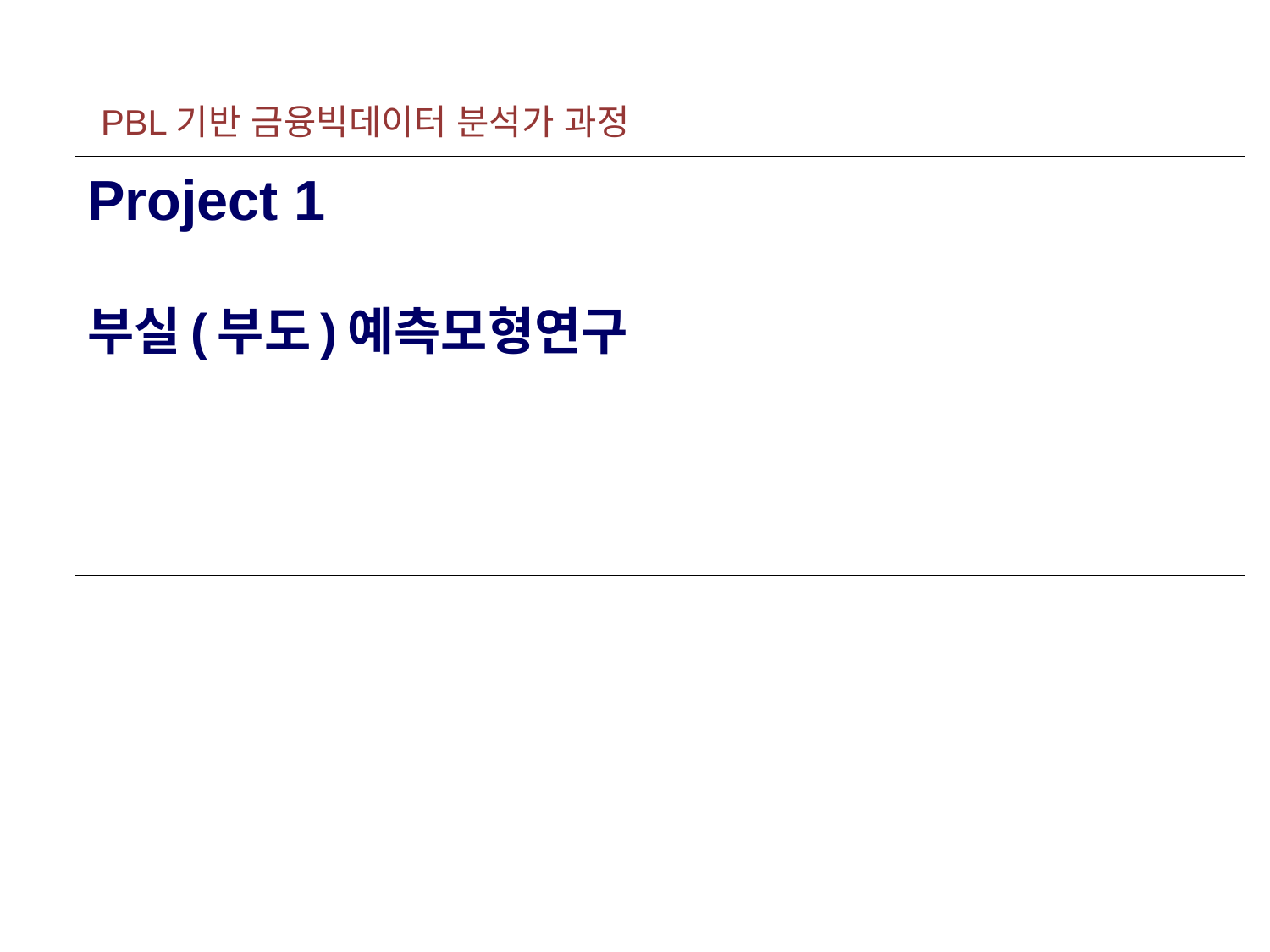

PBL기반 금융빅데이터 분석가 과정
Project 1
부실(부도)예측모형연구